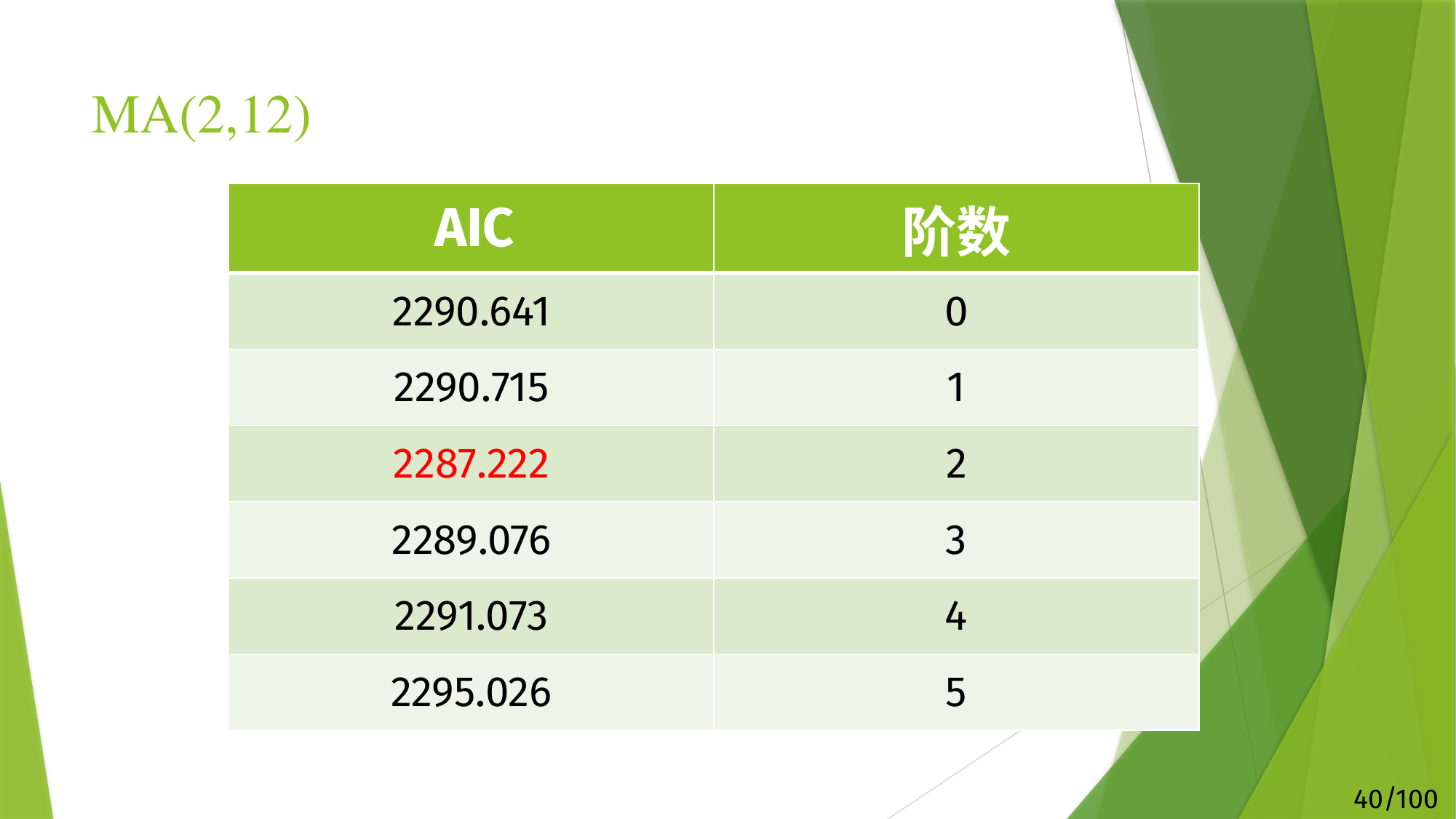

# MA(2,12)
| AIC | 阶数 |
| --- | --- |
| 2290.641 | 0 |
| 2290.715 | 1 |
| 2287.222 | 2 |
| 2289.076 | 3 |
| 2291.073 | 4 |
| 2295.026 | 5 |
40/100